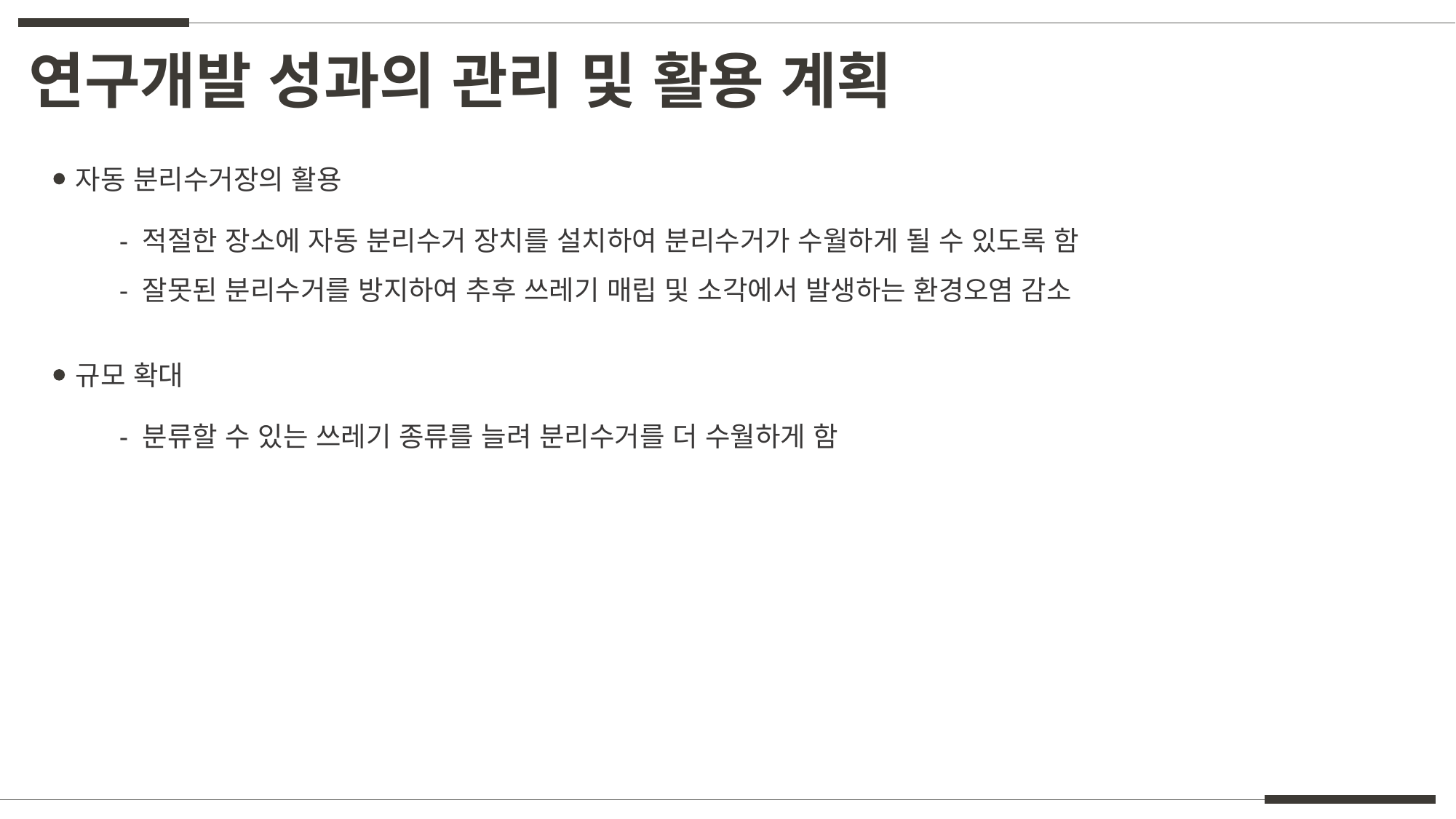

연구개발 성과의 관리 및 활용 계획
자동 분리수거장의 활용

- 적절한 장소에 자동 분리수거 장치를 설치하여 분리수거가 수월하게 될 수 있도록 함
- 잘못된 분리수거를 방지하여 추후 쓰레기 매립 및 소각에서 발생하는 환경오염 감소
규모 확대

- 분류할 수 있는 쓰레기 종류를 늘려 분리수거를 더 수월하게 함